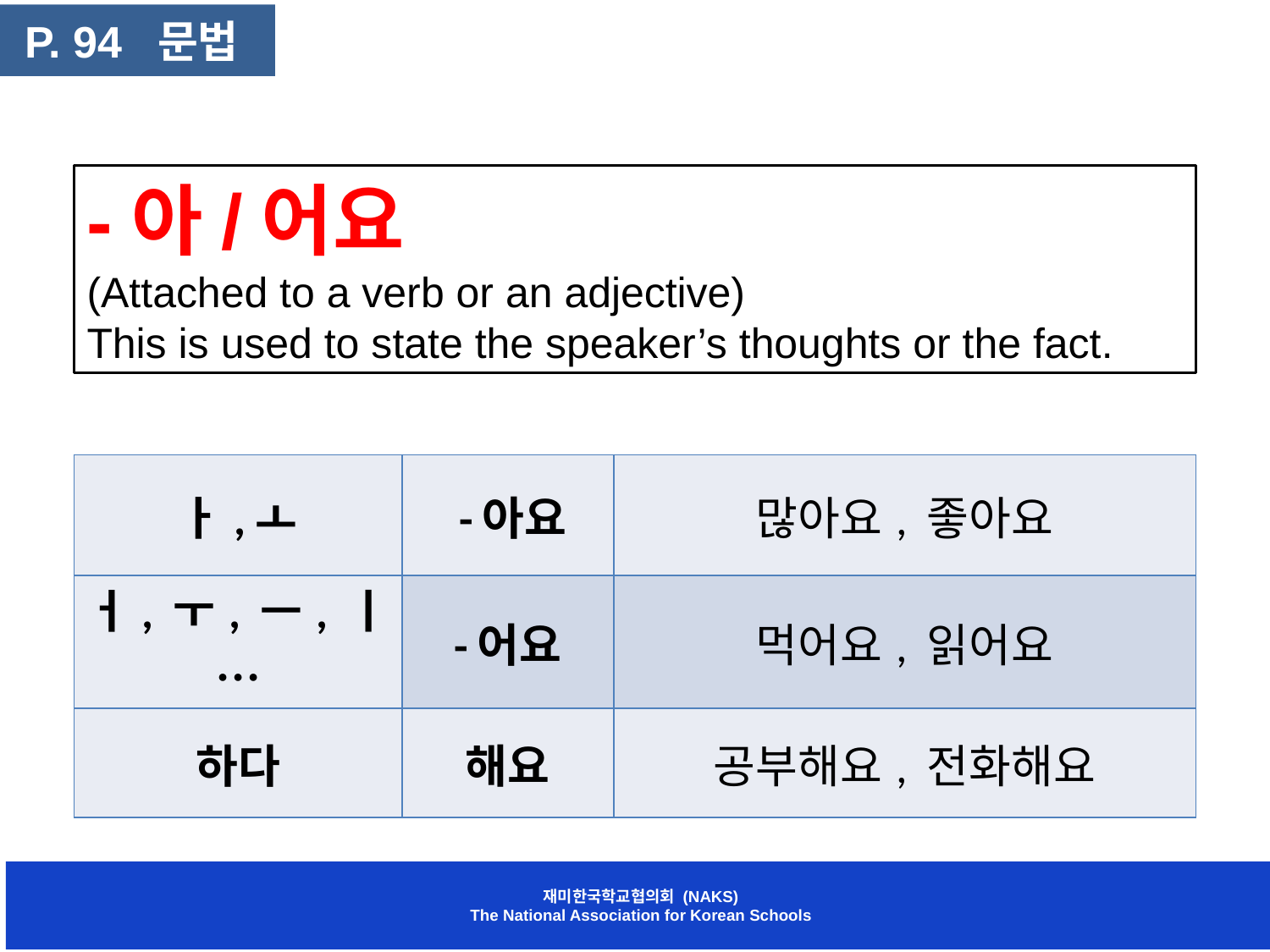

P. 94  문법
-아/어요
(Attached to a verb or an adjective)
This is used to state the speaker’s thoughts or the fact.
| ㅏ,ㅗ | -아요 | 많아요, 좋아요 |
| --- | --- | --- |
| ㅓ, ㅜ, ㅡ, ㅣ… | -어요 | 먹어요, 읽어요 |
| 하다 | 해요 | 공부해요, 전화해요 |
재미한국학교협의회 (NAKS)
The National Association for Korean Schools